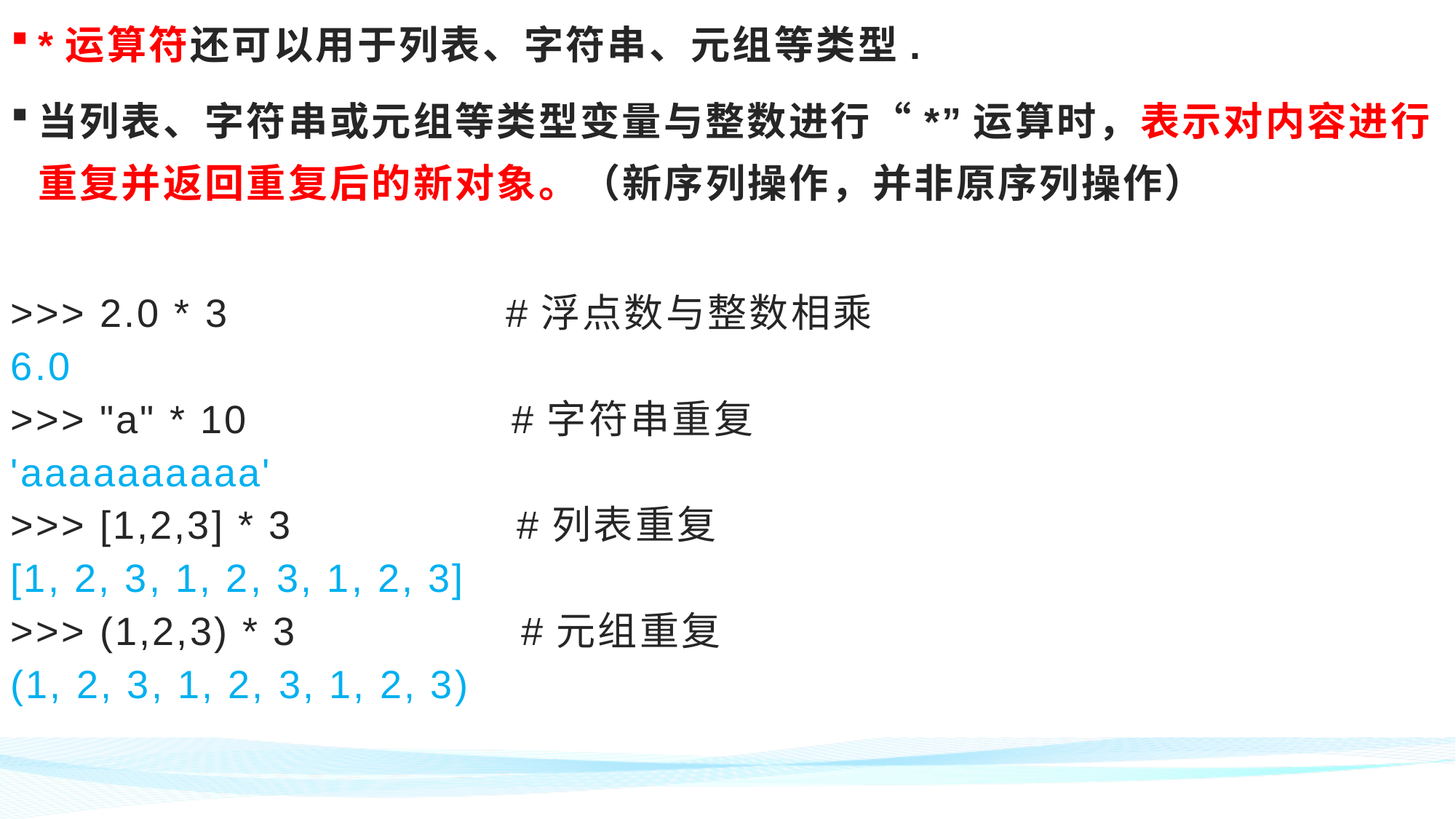

*运算符还可以用于列表、字符串、元组等类型.
当列表、字符串或元组等类型变量与整数进行“*”运算时，表示对内容进行重复并返回重复后的新对象。（新序列操作，并非原序列操作）

>>> 2.0 * 3                     #浮点数与整数相乘
6.0
>>> "a" * 10                    #字符串重复
'aaaaaaaaaa'
>>> [1,2,3] * 3                 #列表重复
[1, 2, 3, 1, 2, 3, 1, 2, 3]
>>> (1,2,3) * 3                 #元组重复
(1, 2, 3, 1, 2, 3, 1, 2, 3)